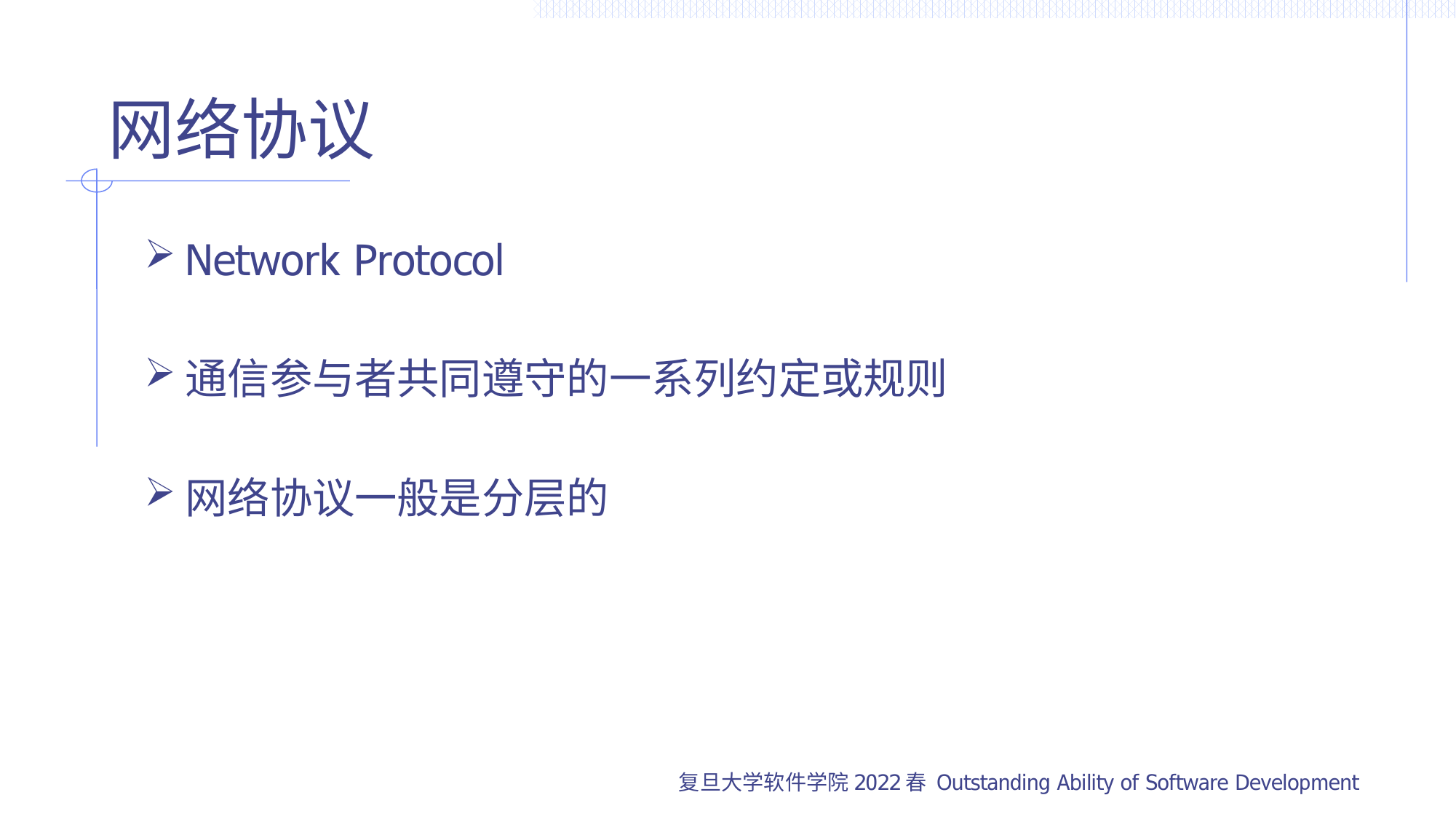

# 网络协议
Network Protocol

通信参与者共同遵守的一系列约定或规则

网络协议一般是分层的